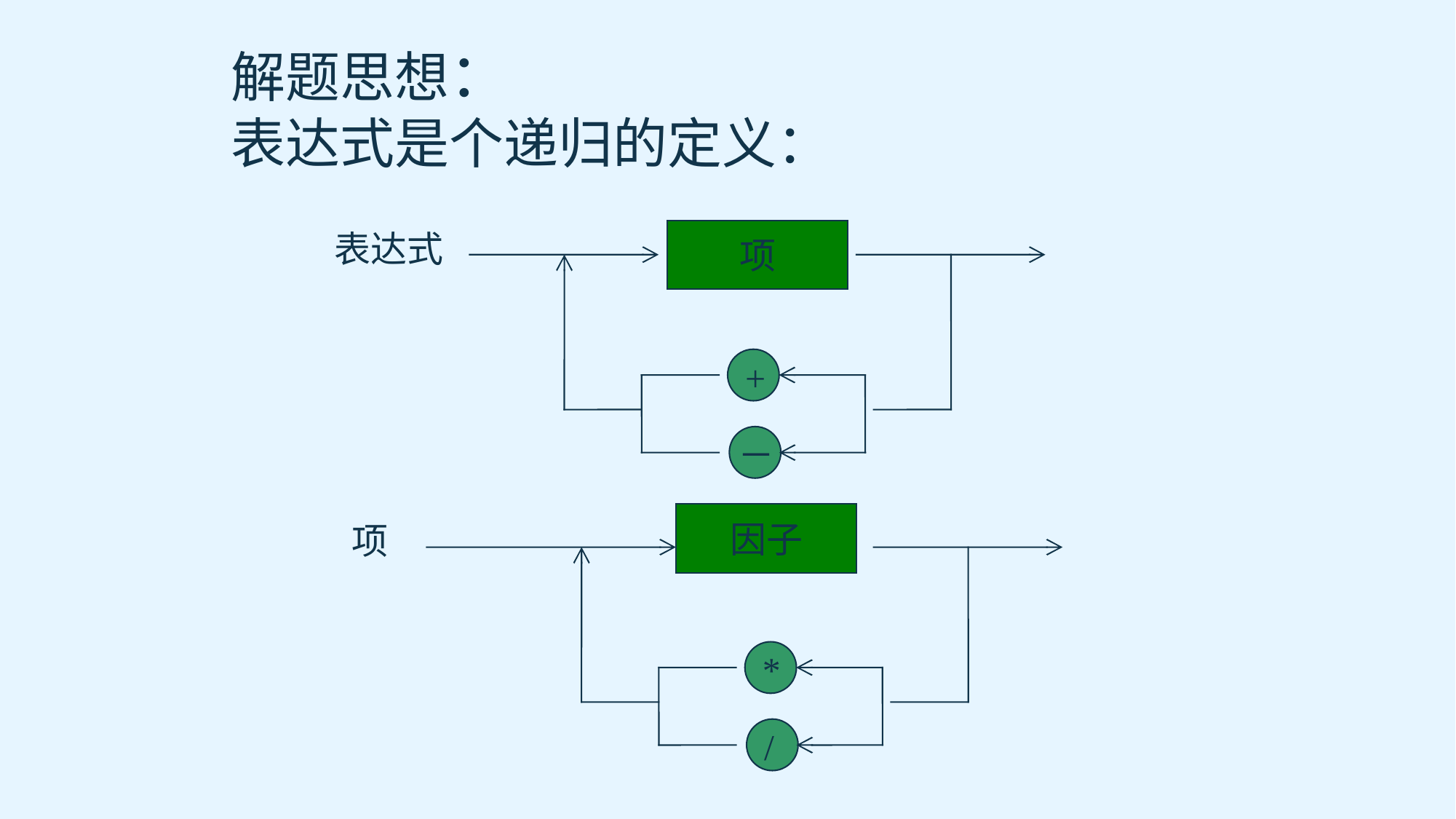

解题思想：
表达式是个递归的定义：
表达式
项

+

－

因子
项

*

/